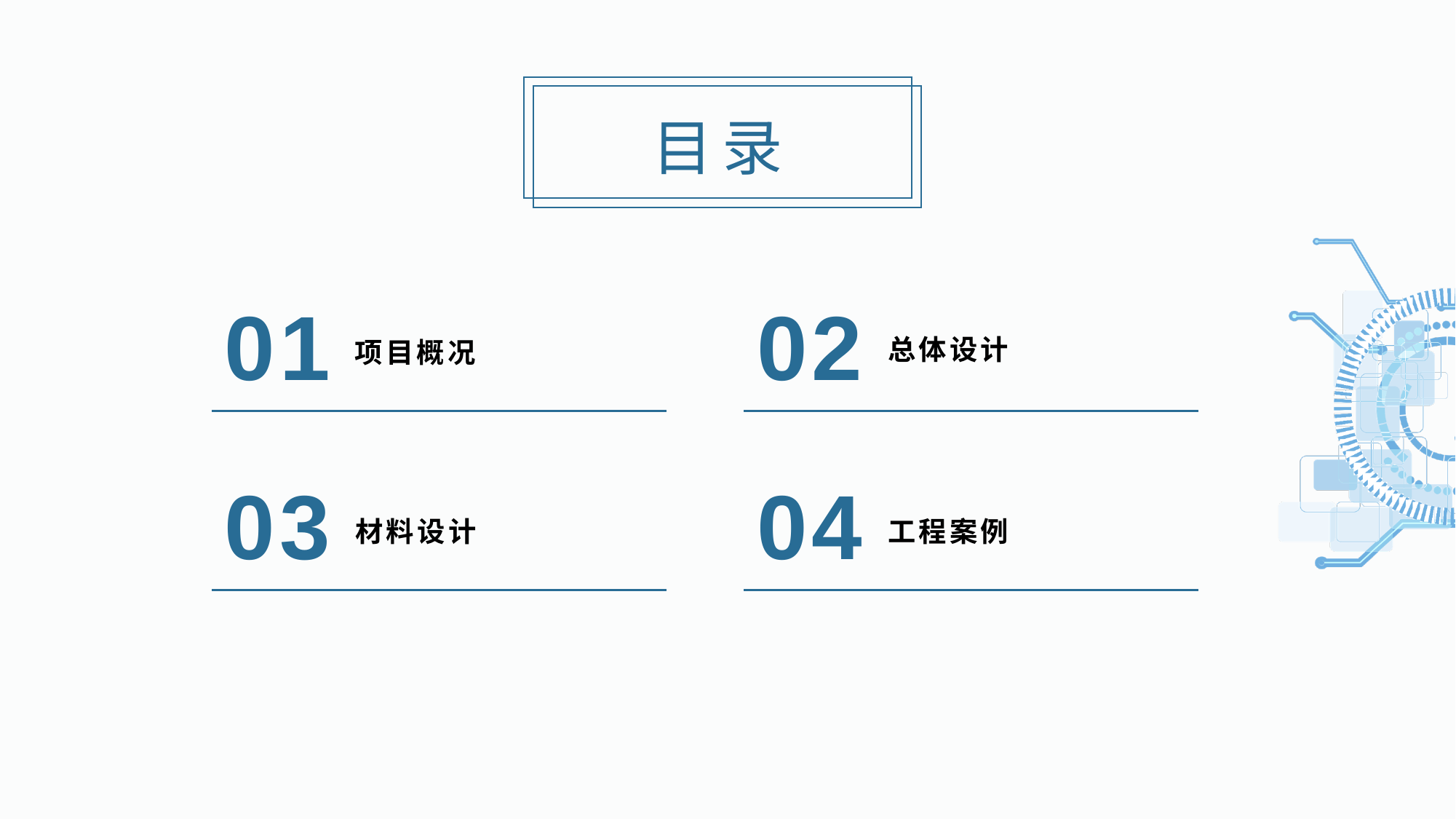

目录
01
02
总体设计
项目概况
03
04
材料设计
工程案例